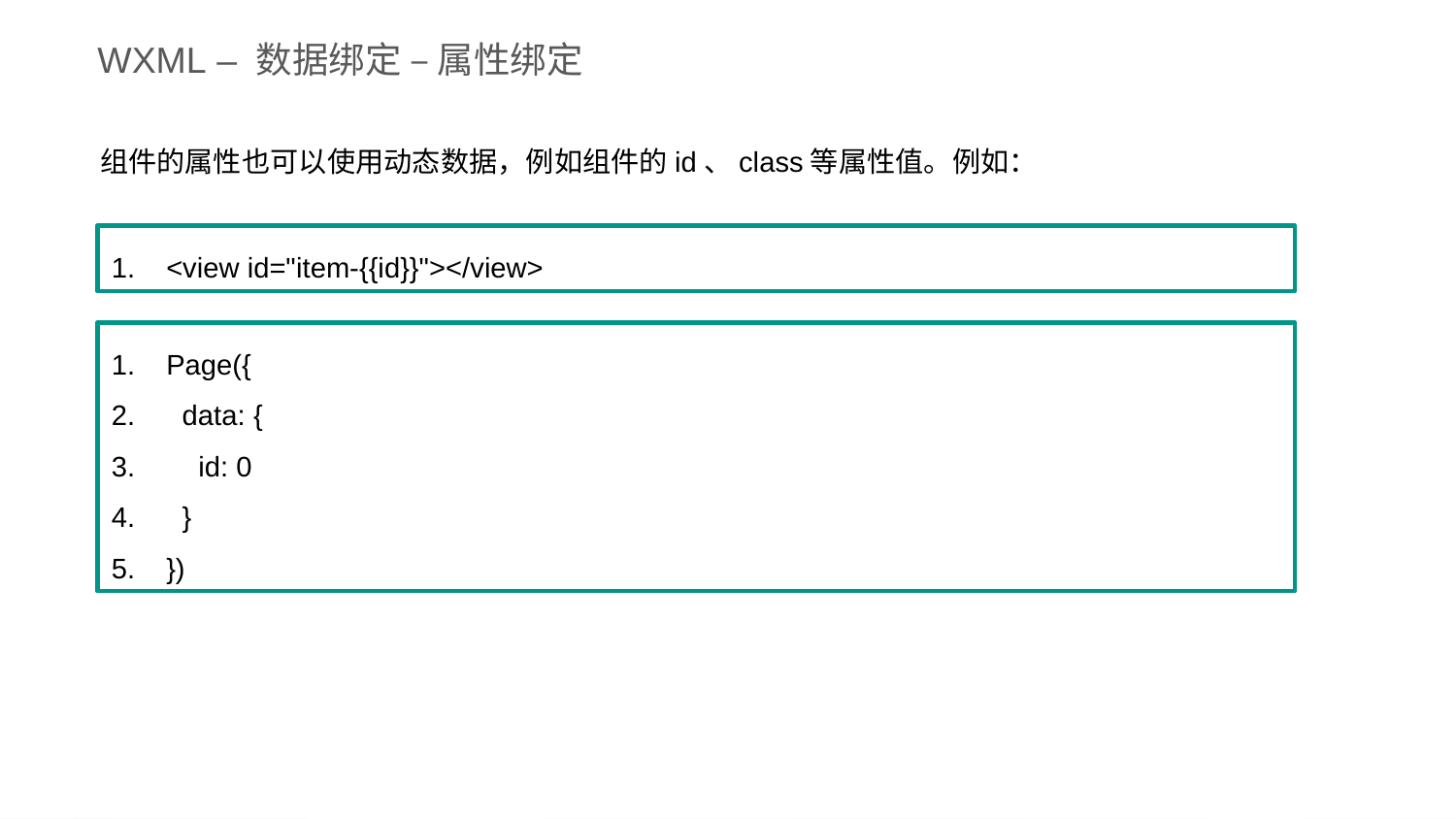

WXML – 数据绑定 – 属性绑定
组件的属性也可以使用动态数据，例如组件的id、class等属性值。例如：
<view id="item-{{id}}"></view>
Page({
  data: {
    id: 0
  }
})